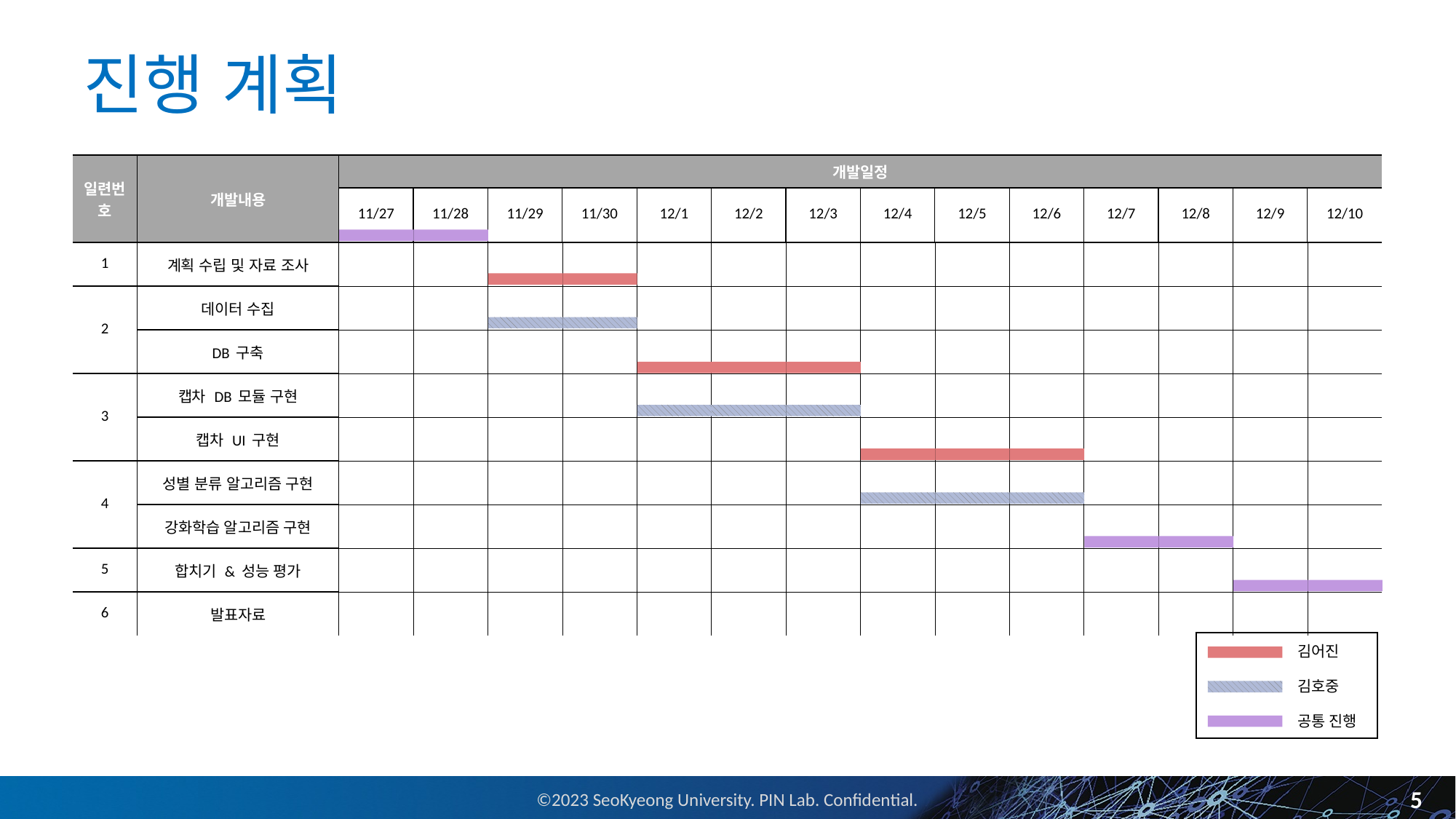

# 진행 계획
| 일련번호 | 개발내용 | 개발일정 |  |  |  |  |  |  |  |  |  |  |  |  |  |
| --- | --- | --- | --- | --- | --- | --- | --- | --- | --- | --- | --- | --- | --- | --- | --- |
|  |  | 11/27 | 11/28 | 11/29 | 11/30 | 12/1 | 12/2 | 12/3 | 12/4 | 12/5 | 12/6 | 12/7 | 12/8 | 12/9 | 12/10 |
| 1 | 계획 수립 및 자료 조사 |  |  |  |  |  |  |  |  |  |  |  |  |  |  |
| 2 | 데이터 수집 |  |  |  |  |  |  |  |  |  |  |  |  |  |  |
|  | DB 구축 |  |  |  |  |  |  |  |  |  |  |  |  |  |  |
| 3 | 캡차 DB 모듈 구현 |  |  |  |  |  |  |  |  |  |  |  |  |  |  |
|  | 캡차 UI 구현 |  |  |  |  |  |  |  |  |  |  |  |  |  |  |
| 4 | 성별 분류 알고리즘 구현 |  |  |  |  |  |  |  |  |  |  |  |  |  |  |
|  | 강화학습 알고리즘 구현 |  |  |  |  |  |  |  |  |  |  |  |  |  |  |
| 5 | 합치기 & 성능 평가 |  |  |  |  |  |  |  |  |  |  |  |  |  |  |
| 6 | 발표자료 |  |  |  |  |  |  |  |  |  |  |  |  |  |  |

김어진

김호중

공통 진행

5